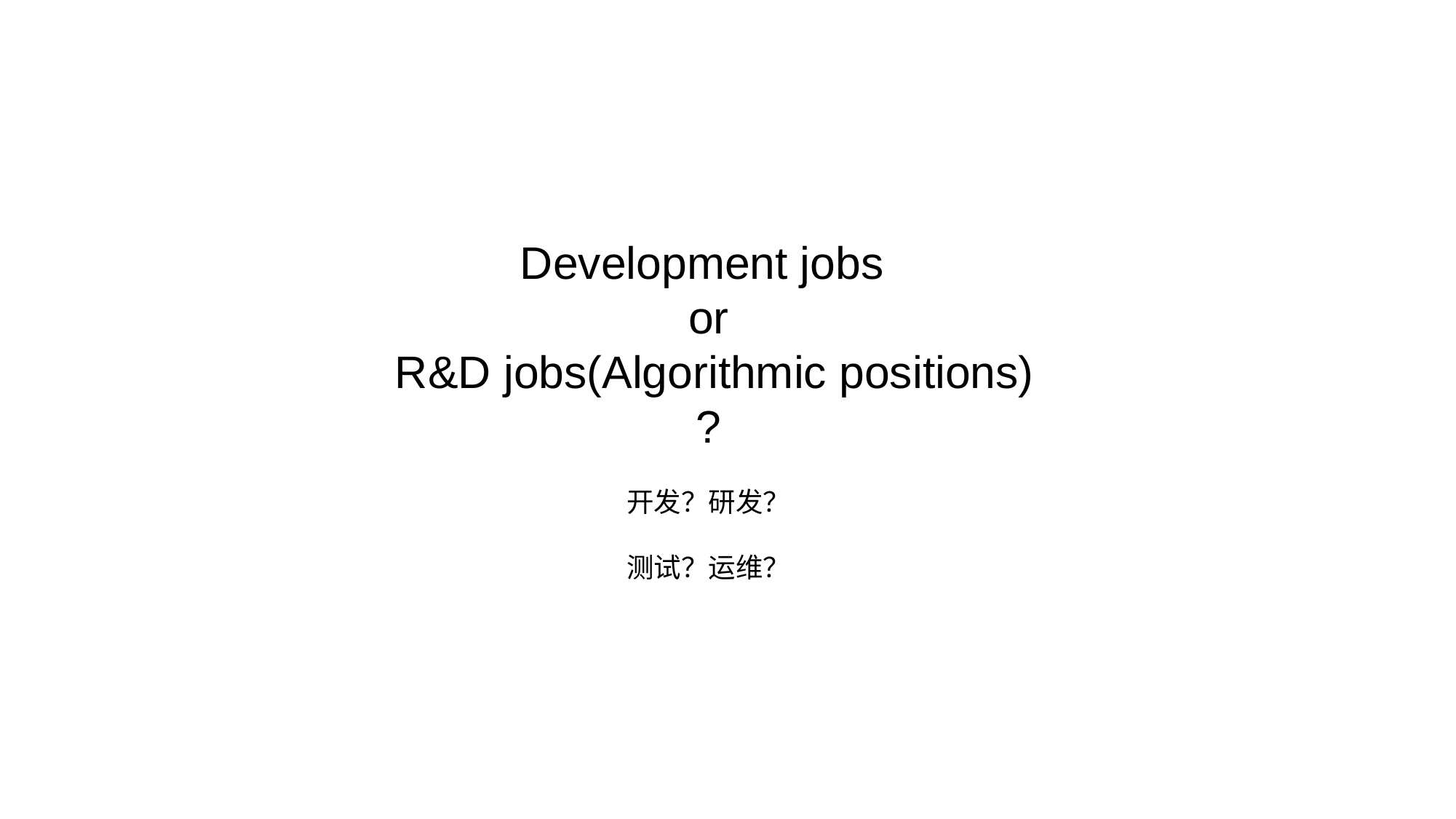

Development jobs
or
 R&D jobs(Algorithmic positions)
?

开发？研发？

测试？运维？